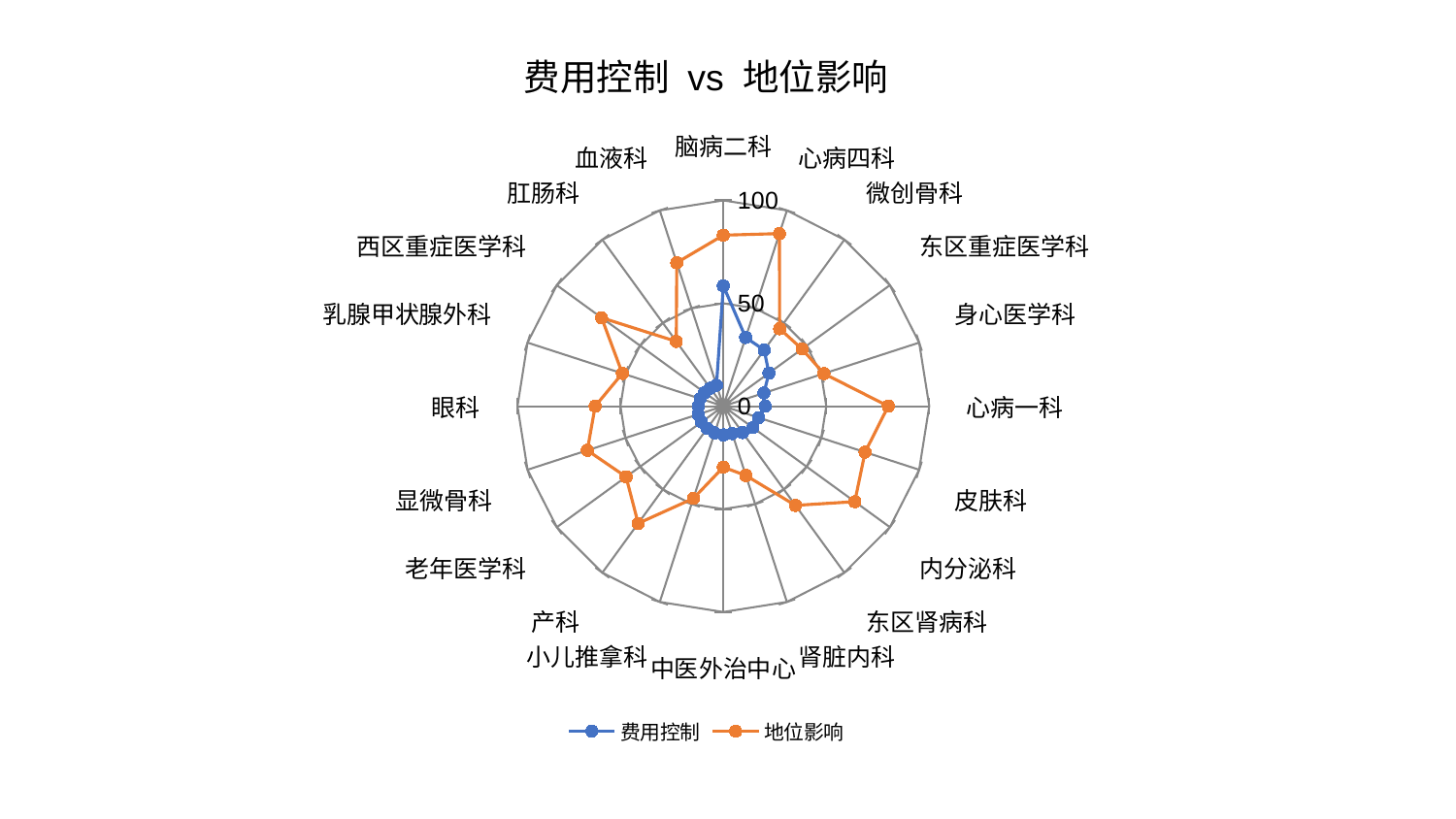

### Chart: 费用控制 vs 地位影响

| Category | 费用控制 | 地位影响 |
|---|---|---|
| 脑病二科 | 58.4621399390075 | 83.09876777430446 |
| 心病四科 | 35.110712415814724 | 88.16893135734323 |
| 微创骨科 | 33.72675744661079 | 46.538865722320985 |
| 东区重症医学科 | 27.376149655467326 | 47.268563619968745 |
| 身心医学科 | 20.749311909070094 | 51.317733810173024 |
| 心病一科 | 20.299495210261398 | 80.121541494692 |
| 皮肤科 | 18.080167552098303 | 72.38361422199817 |
| 内分泌科 | 17.736003988808196 | 78.93632230109223 |
| 东区肾病科 | 15.83393382106001 | 59.60093554845676 |
| 肾脏内科 | 13.989621596892967 | 35.42669905821669 |
| 中医外治中心 | 13.945418131106578 | 29.63102725425121 |
| 小儿推拿科 | 13.648906915428235 | 47.1143991062111 |
| 产科 | 13.394443168604276 | 70.39604983380335 |
| 老年医学科 | 13.142375672599934 | 58.42090970559241 |
| 显微骨科 | 12.867649879522773 | 69.47061884236743 |
| 眼科 | 12.166419004786652 | 62.24997901669644 |
| 乳腺甲状腺外科 | 11.874368663810767 | 51.58140432343968 |
| 西区重症医学科 | 11.213133288046516 | 73.1184313698493 |
| 肛肠科 | 10.808005970824459 | 38.90891276352628 |
| 血液科 | 10.734160158855836 | 73.30108650352695 |
72